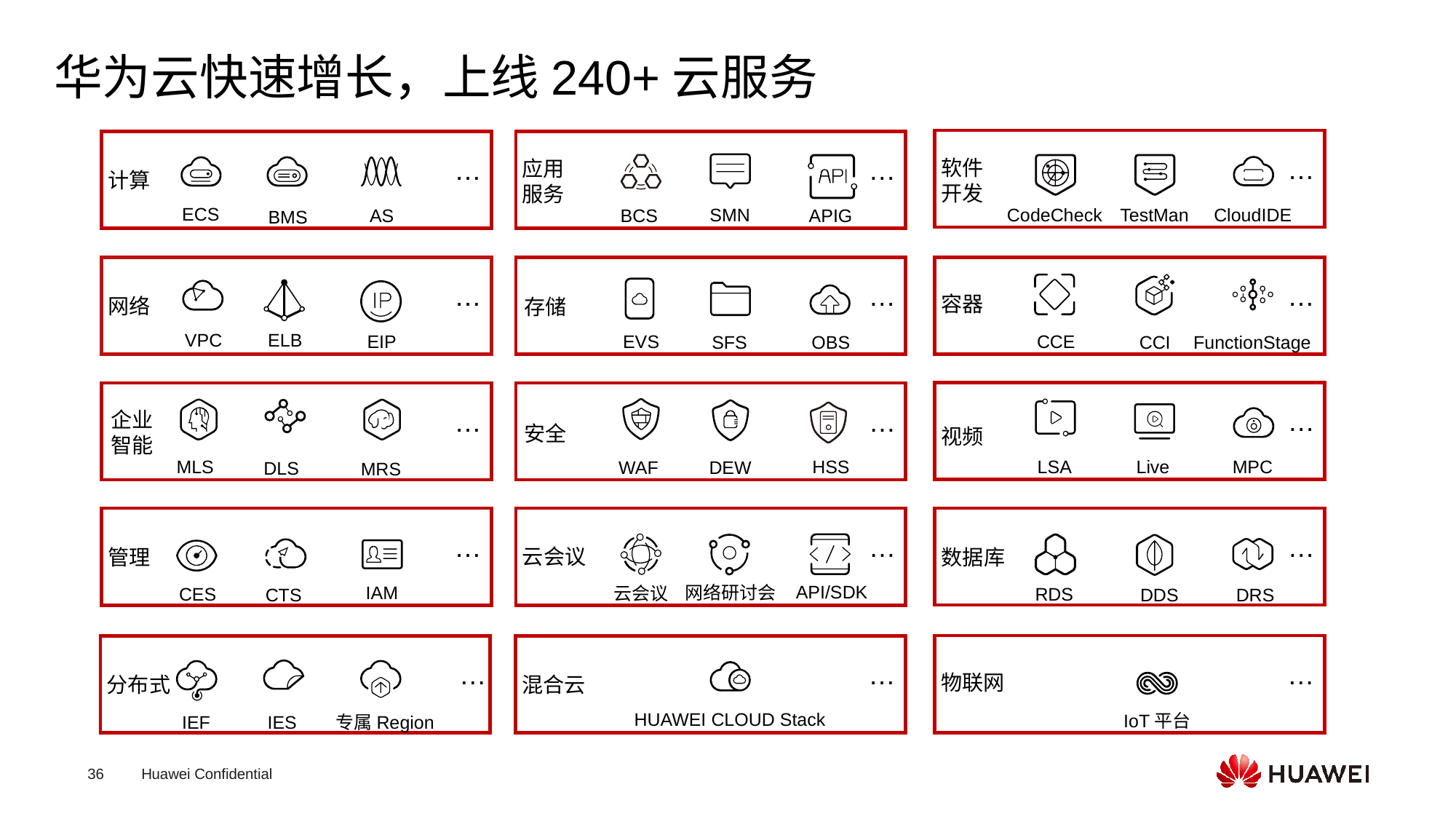

# 华为云快速增长，上线240+云服务

…
…
…
软件
开发
应用
服务

计算
ECS
CodeCheck
TestMan
SMN
CloudIDE
BCS
APIG
AS
BMS

…
容器
CCE
FunctionStage
CCI

…
存储
EVS
SFS
OBS

…

网络
ELB
VPC
EIP

…
视频
LSA
MPC
Live

…
安全
HSS
WAF
DEW

…

企业
智能

MLS
DLS
MRS

…
数据库
RDS
DRS
DDS

…
云会议
API/SDK
网络研讨会
云会议
…

管理

IAM
CES
CTS

…
物联网
IoT平台

…
混合云
HUAWEI CLOUD Stack
…

分布式

专属Region
IEF
IES